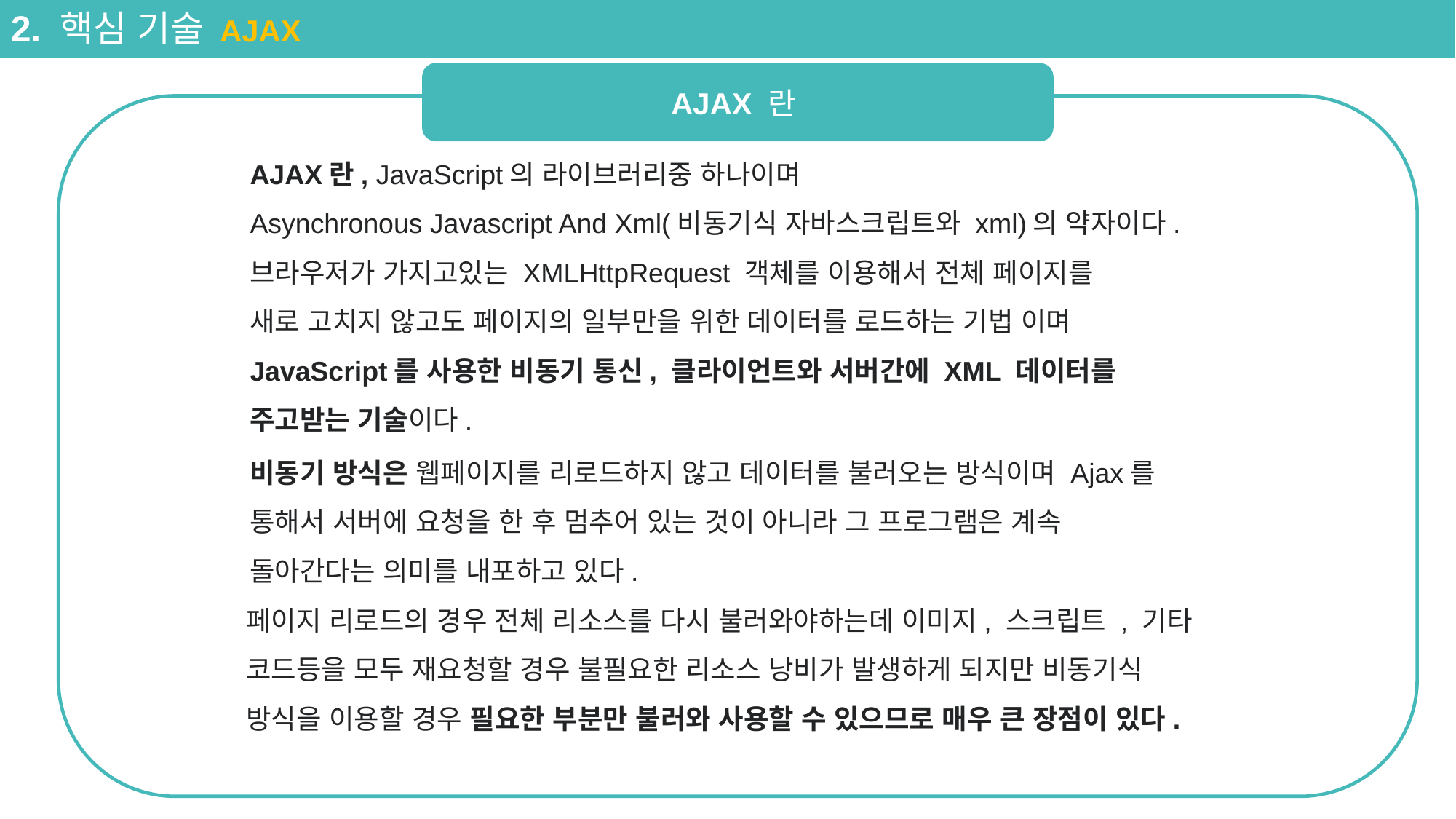

2. 핵심 기술 AJAX

AJAX 란

AJAX란, JavaScript의 라이브러리중 하나이며
Asynchronous Javascript And Xml(비동기식 자바스크립트와 xml)의 약자이다.
브라우저가 가지고있는 XMLHttpRequest 객체를 이용해서 전체 페이지를
새로 고치지 않고도 페이지의 일부만을 위한 데이터를 로드하는 기법 이며
JavaScript를 사용한 비동기 통신, 클라이언트와 서버간에 XML 데이터를 주고받는 기술이다.
비동기 방식은 웹페이지를 리로드하지 않고 데이터를 불러오는 방식이며 Ajax를 통해서 서버에 요청을 한 후 멈추어 있는 것이 아니라 그 프로그램은 계속 돌아간다는 의미를 내포하고 있다.
페이지 리로드의 경우 전체 리소스를 다시 불러와야하는데 이미지, 스크립트 , 기타 코드등을 모두 재요청할 경우 불필요한 리소스 낭비가 발생하게 되지만 비동기식 방식을 이용할 경우 필요한 부분만 불러와 사용할 수 있으므로 매우 큰 장점이 있다.